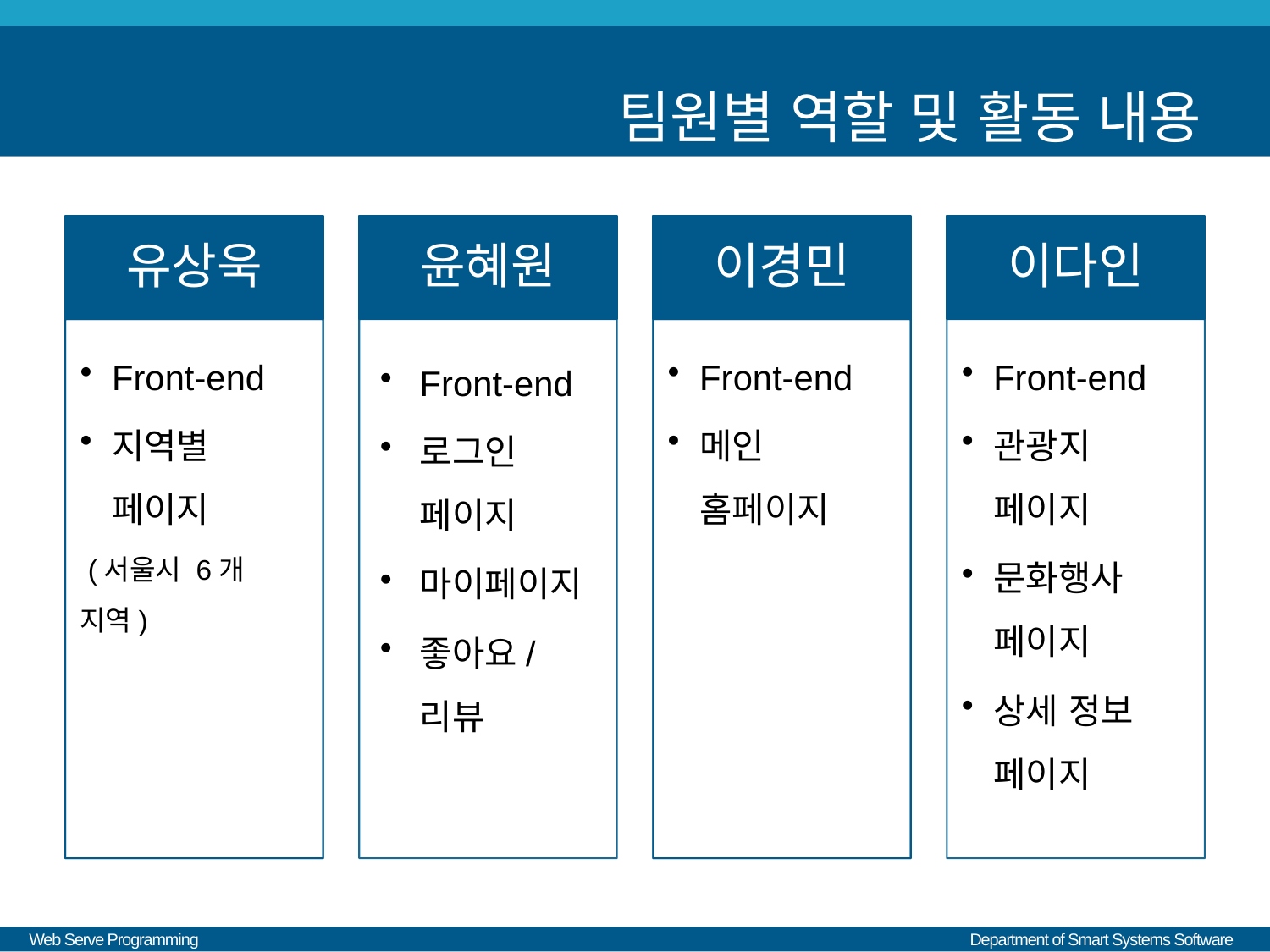

# 팀원별 역할 및 활동 내용
유상욱
윤혜원
이경민
이다인

Front-end
로그인 페이지
마이페이지
좋아요/리뷰

Front-end
관광지 페이지
문화행사 페이지
상세 정보 페이지
Front-end
지역별 페이지
 (서울시 6개 지역)
Front-end
메인 홈페이지